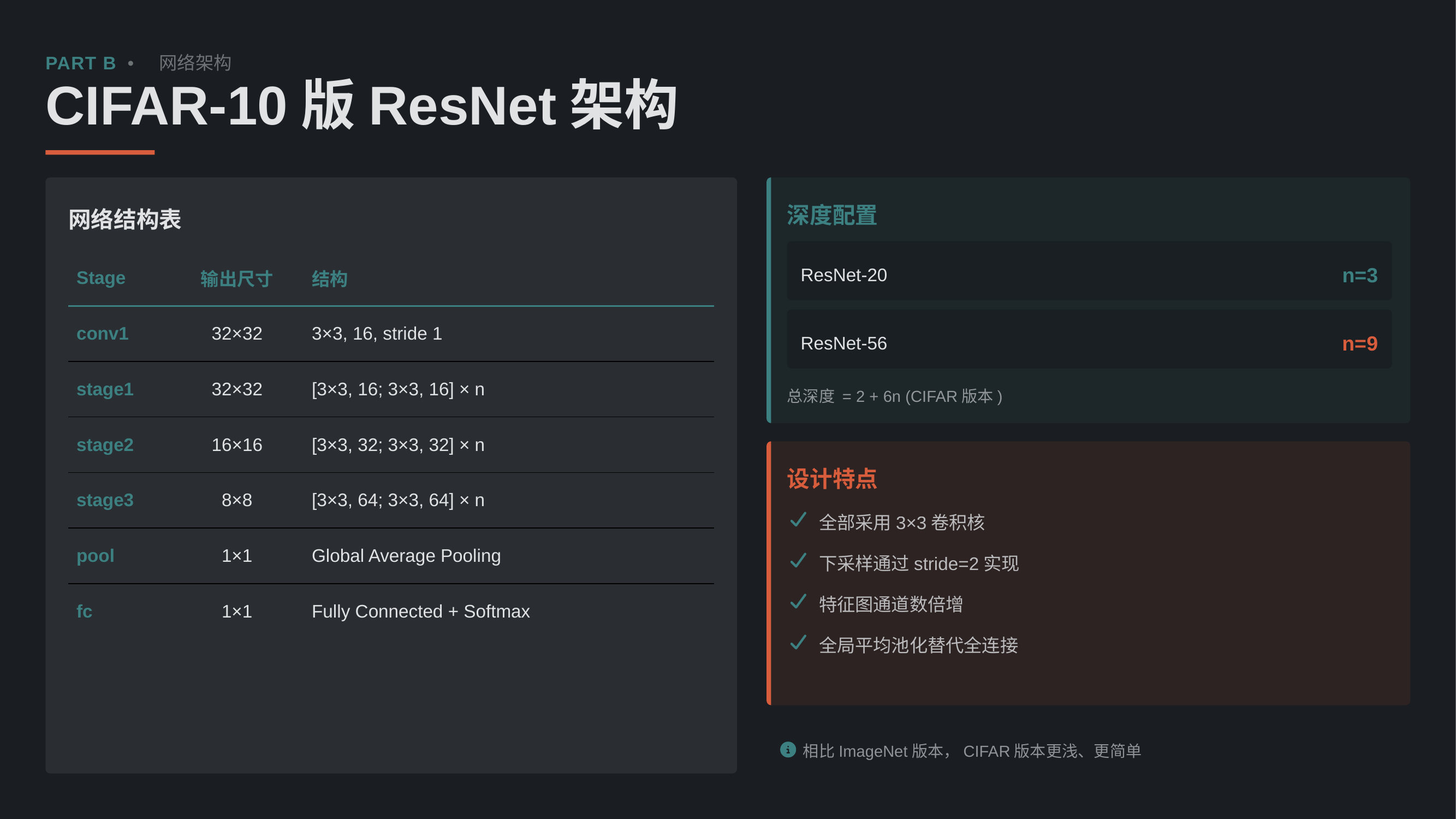

PART B
•
网络架构
CIFAR-10版ResNet架构

深度配置
网络结构表

| Stage | 输出尺寸 | 结构 |
| --- | --- | --- |
| conv1 | 32×32 | 3×3, 16, stride 1 |
| stage1 | 32×32 | [3×3, 16; 3×3, 16] × n |
| stage2 | 16×16 | [3×3, 32; 3×3, 32] × n |
| stage3 | 8×8 | [3×3, 64; 3×3, 64] × n |
| pool | 1×1 | Global Average Pooling |
| fc | 1×1 | Fully Connected + Softmax |
n=3
ResNet-20

n=9
ResNet-56
总深度 = 2 + 6n (CIFAR版本)

设计特点
全部采用3×3卷积核

下采样通过stride=2实现

特征图通道数倍增

全局平均池化替代全连接

相比ImageNet版本，CIFAR版本更浅、更简单